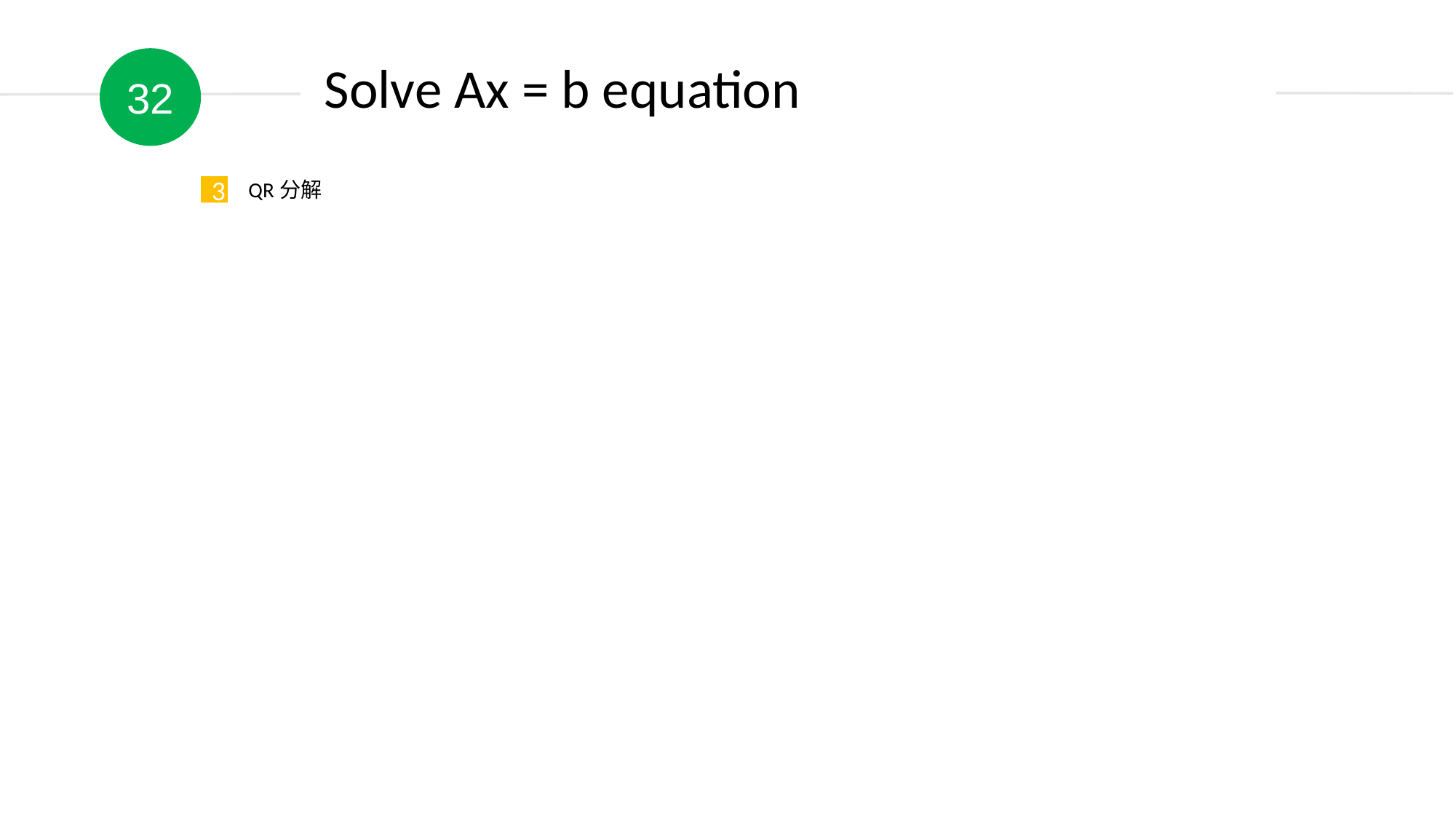

32
Solve Ax = b equation
QR分解
3